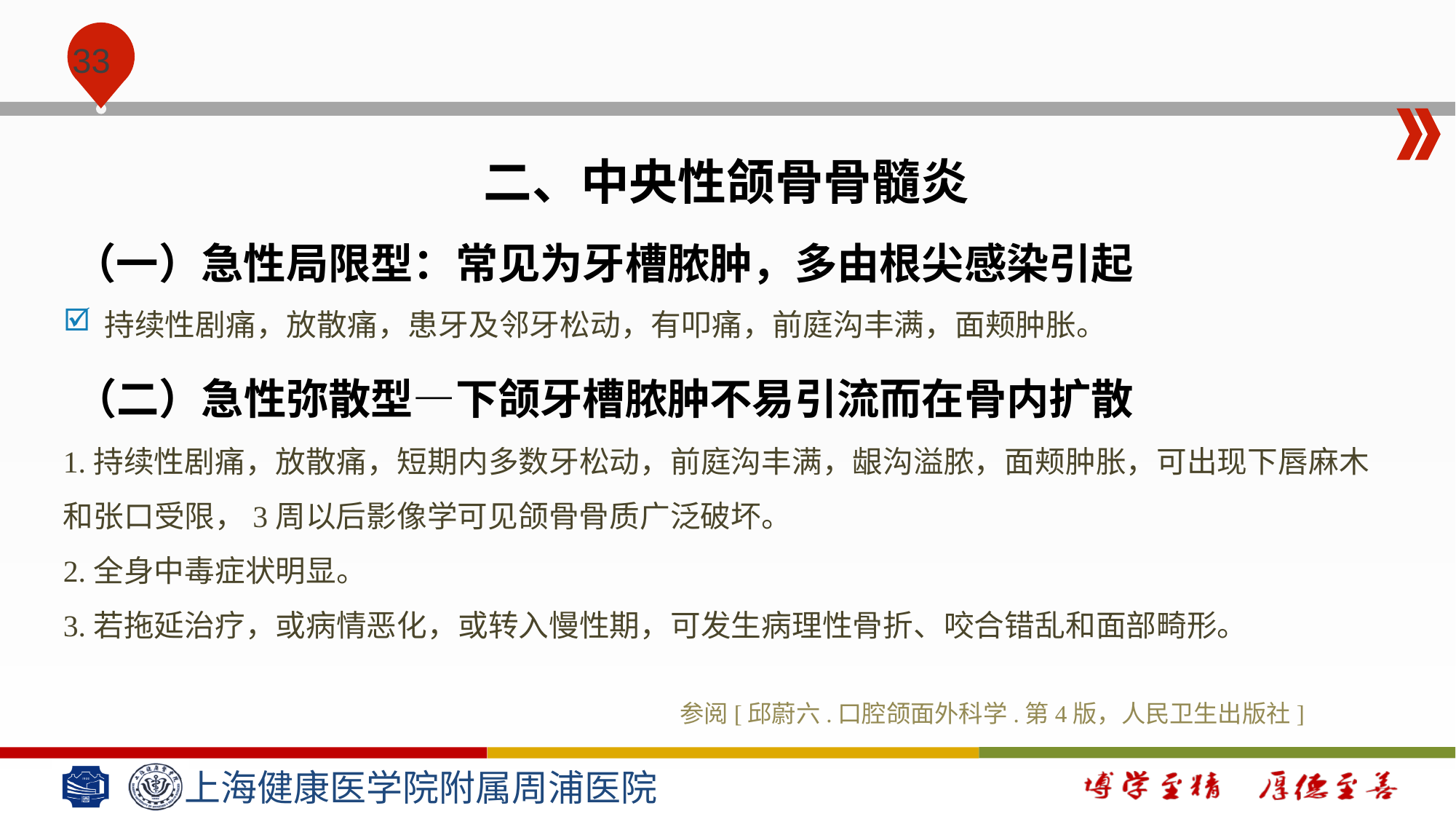

#
二、中央性颌骨骨髓炎
（一）急性局限型：常见为牙槽脓肿，多由根尖感染引起
持续性剧痛，放散痛，患牙及邻牙松动，有叩痛，前庭沟丰满，面颊肿胀。
（二）急性弥散型—下颌牙槽脓肿不易引流而在骨内扩散
1.持续性剧痛，放散痛，短期内多数牙松动，前庭沟丰满，龈沟溢脓，面颊肿胀，可出现下唇麻木和张口受限，3周以后影像学可见颌骨骨质广泛破坏。
2.全身中毒症状明显。
3.若拖延治疗，或病情恶化，或转入慢性期，可发生病理性骨折、咬合错乱和面部畸形。
参阅[邱蔚六.口腔颌面外科学.第4版，人民卫生出版社]